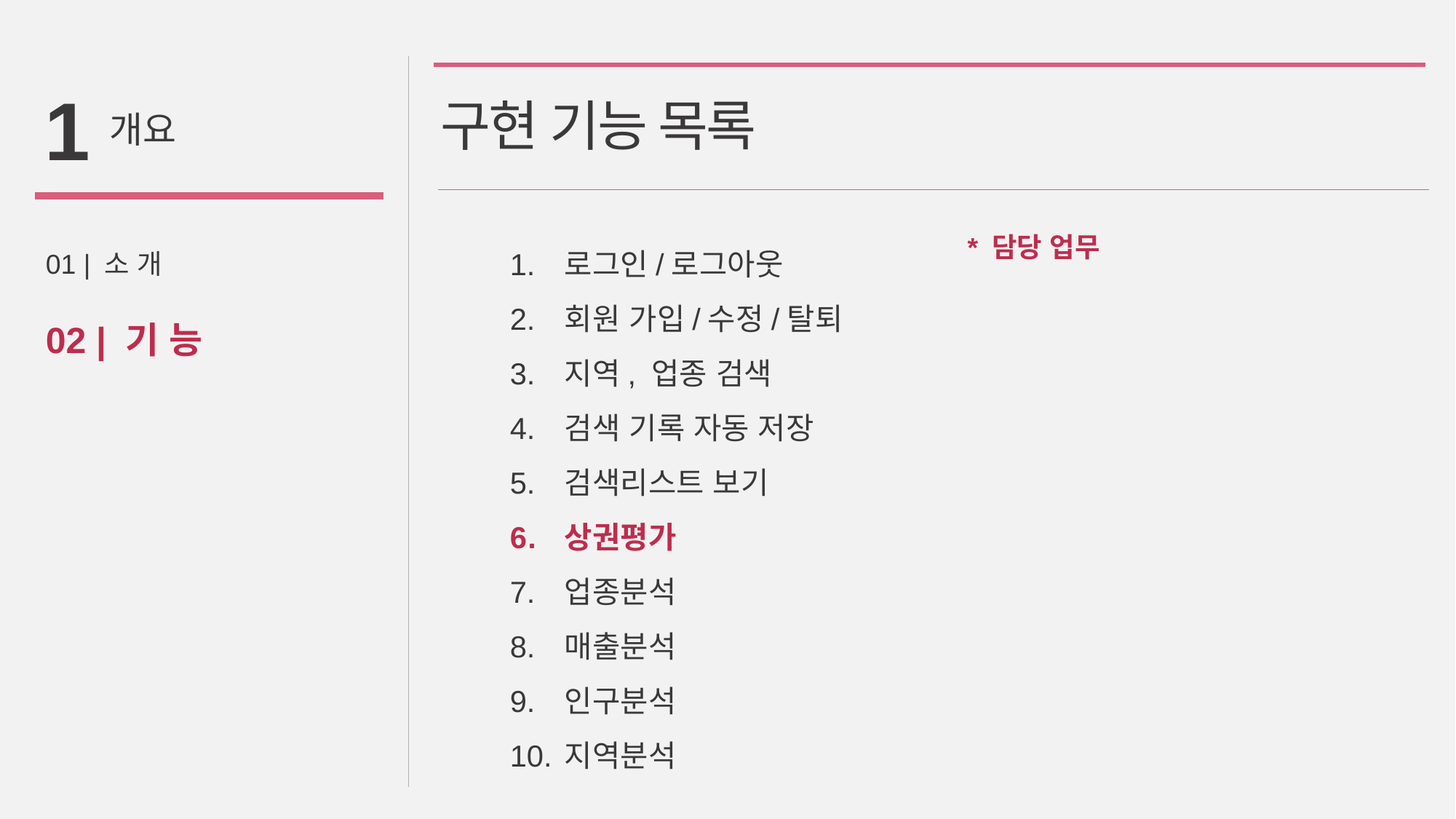

1
# 구현 기능 목록
개요
로그인/로그아웃
회원 가입/수정/탈퇴
지역, 업종 검색
검색 기록 자동 저장
검색리스트 보기
상권평가
업종분석
매출분석
인구분석
지역분석

01 | 소 개
02 | 기 능
* 담당 업무